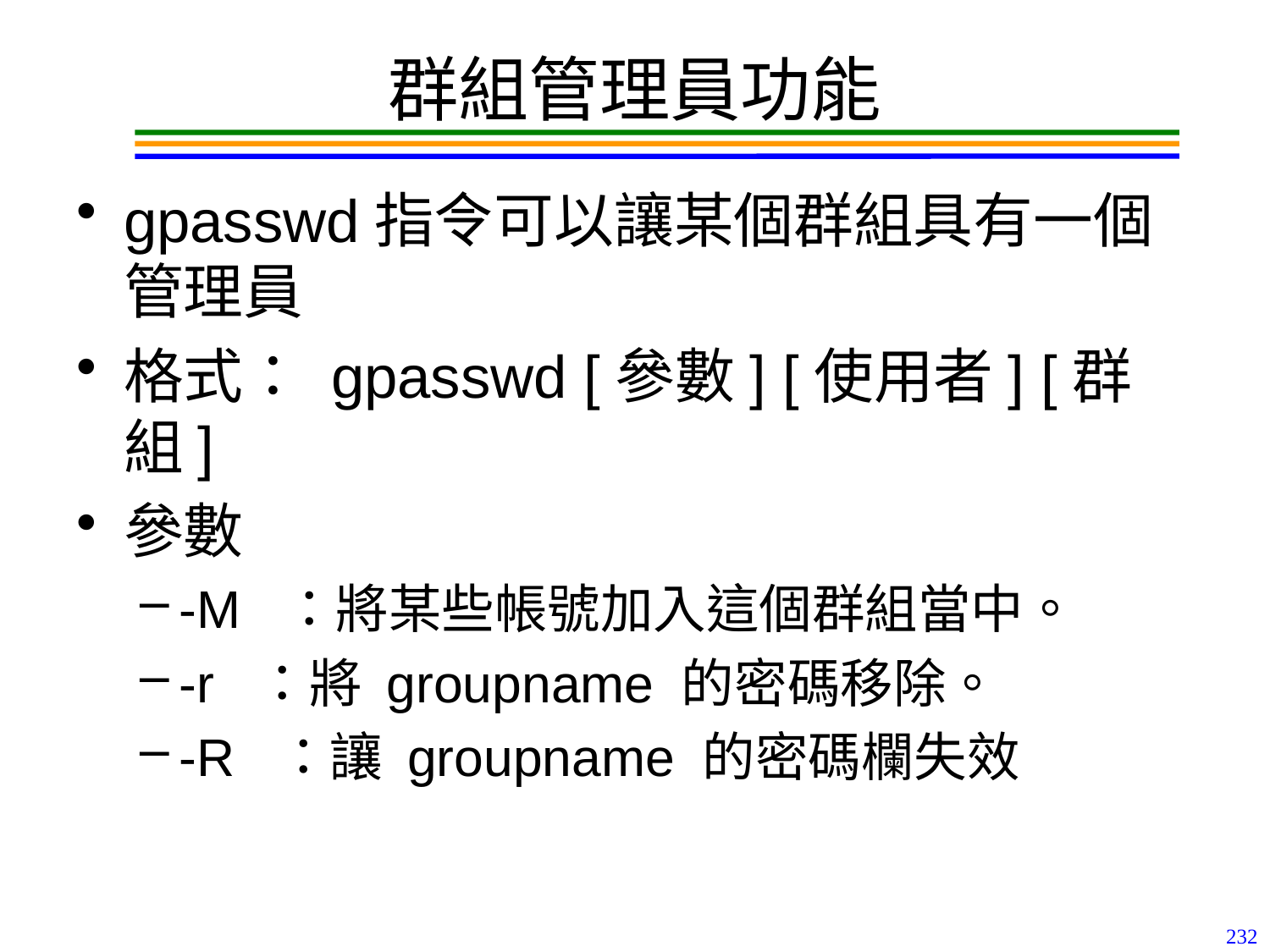

# 群組管理員功能
gpasswd指令可以讓某個群組具有一個管理員
格式： gpasswd [參數] [使用者] [群組]
參數
-M  ：將某些帳號加入這個群組當中。
-r  ：將 groupname 的密碼移除。
-R  ：讓 groupname 的密碼欄失效
232